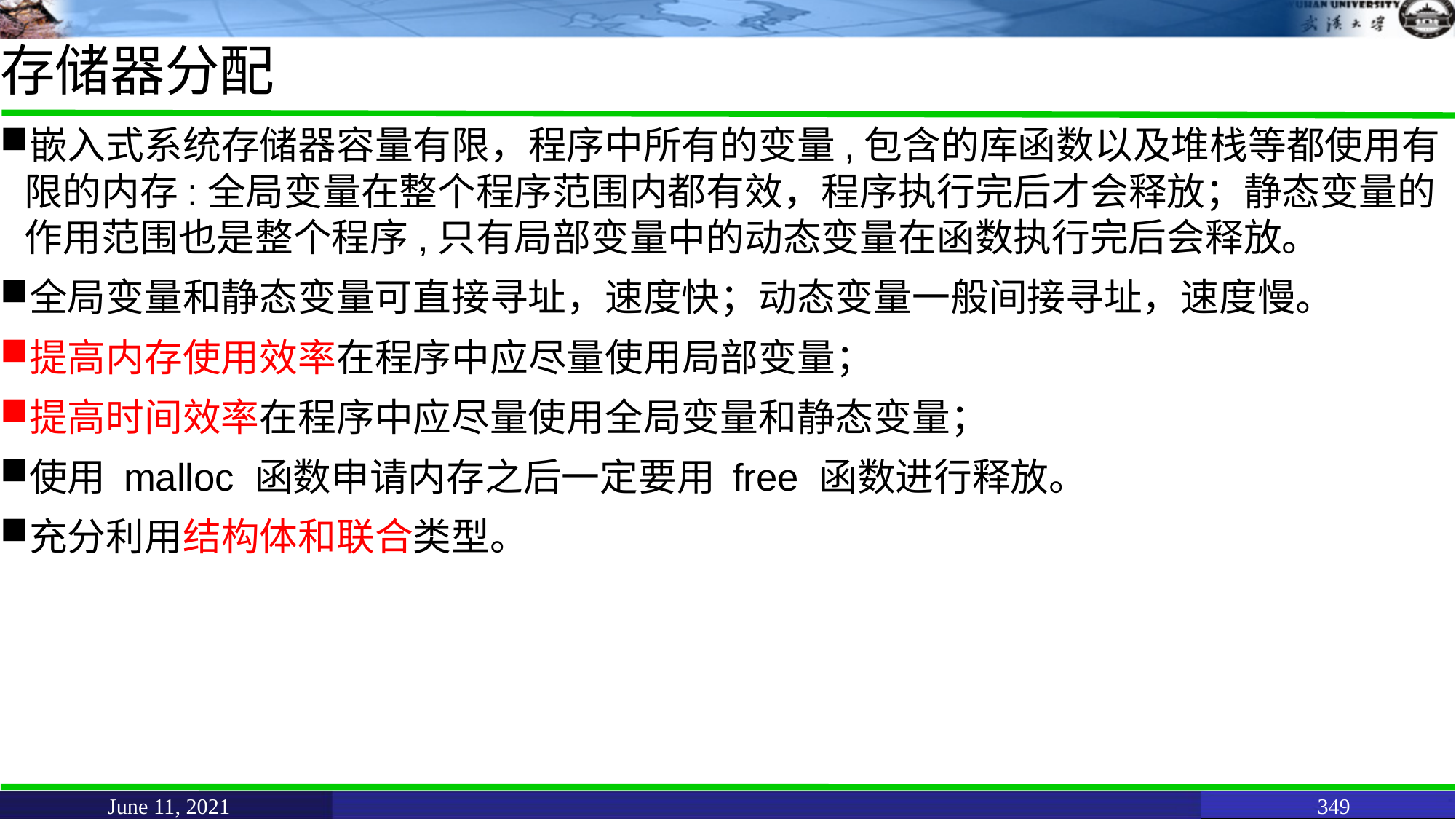

# 存储器分配
嵌入式系统存储器容量有限，程序中所有的变量,包含的库函数以及堆栈等都使用有限的内存:全局变量在整个程序范围内都有效，程序执行完后才会释放；静态变量的作用范围也是整个程序,只有局部变量中的动态变量在函数执行完后会释放。
全局变量和静态变量可直接寻址，速度快；动态变量一般间接寻址，速度慢。
提高内存使用效率在程序中应尽量使用局部变量；
提高时间效率在程序中应尽量使用全局变量和静态变量；
使用 malloc 函数申请内存之后一定要用 free 函数进行释放。
充分利用结构体和联合类型。

June 11, 2021

349